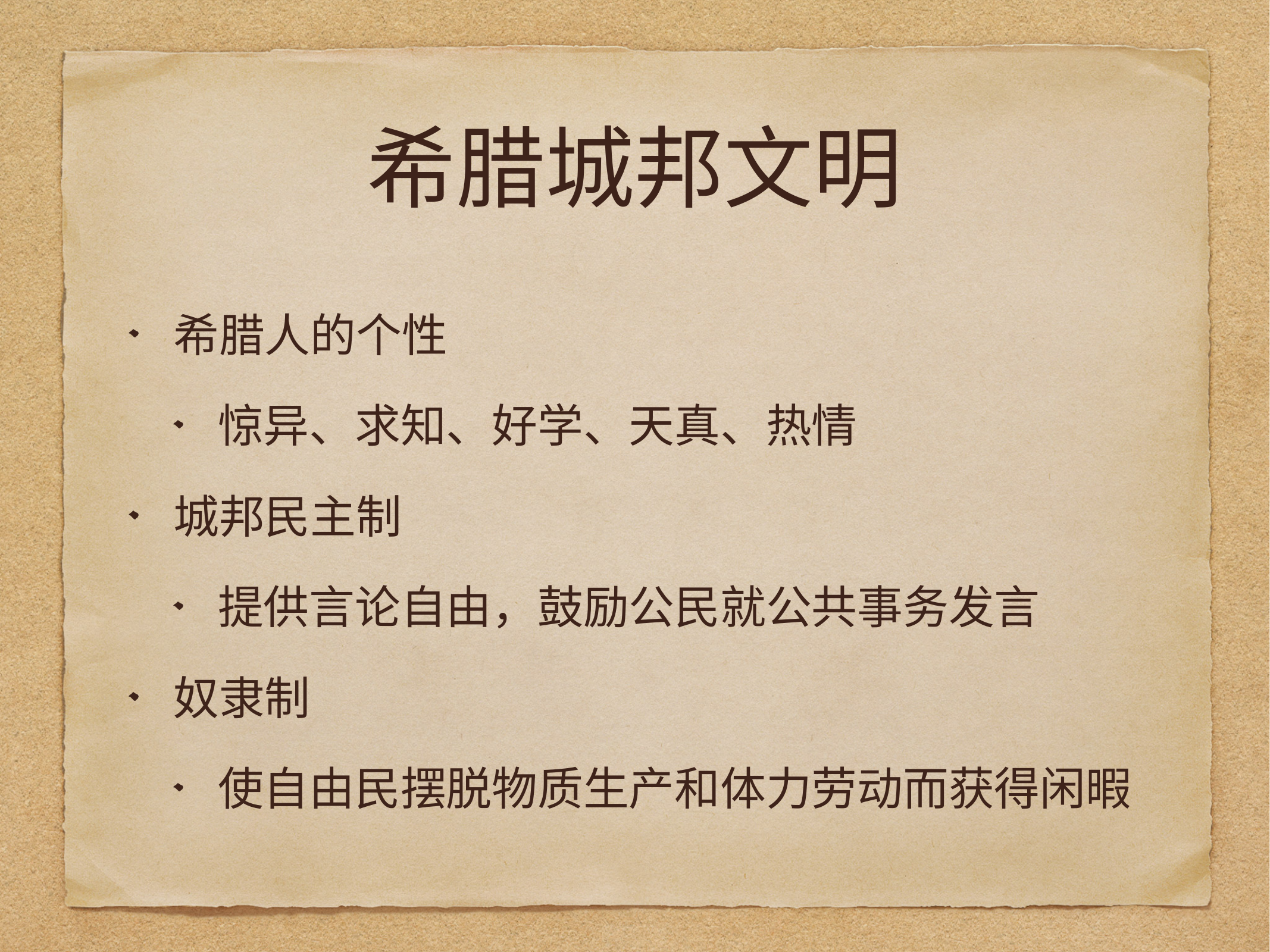

# 希腊城邦文明
希腊人的个性
惊异、求知、好学、天真、热情
城邦民主制
提供言论自由，鼓励公民就公共事务发言
奴隶制
使自由民摆脱物质生产和体力劳动而获得闲暇